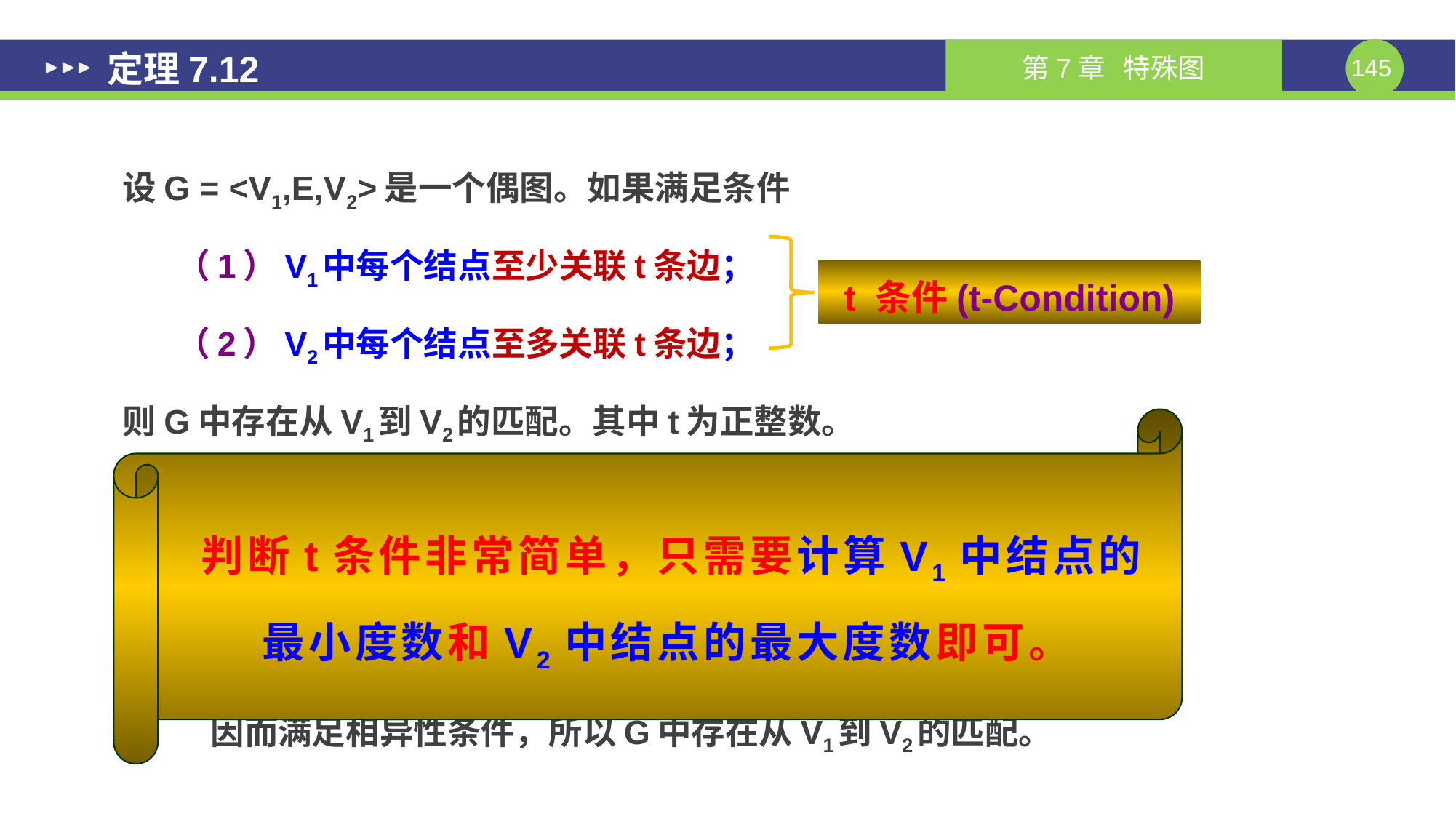

# 定理7.12
设G = <V1,E,V2>是一个偶图。如果满足条件
      （1）V1中每个结点至少关联t条边；
      （2）V2中每个结点至多关联t条边；
则G中存在从V1到V2的匹配。其中t为正整数。
证明  由条件（1）知，V1中k个结点至少关联tk条边 (1 ≤ k ≤ |V1|)，
由条件（2）知，这tk条边至少与V2中k个结点相关联，
于是V1中的k个结点至少与V2中的k个结点相邻接，
因而满足相异性条件，所以G中存在从V1到V2的匹配。

t 条件(t-Condition)
判断t条件非常简单，只需要计算V1中结点的最小度数和V2中结点的最大度数即可。